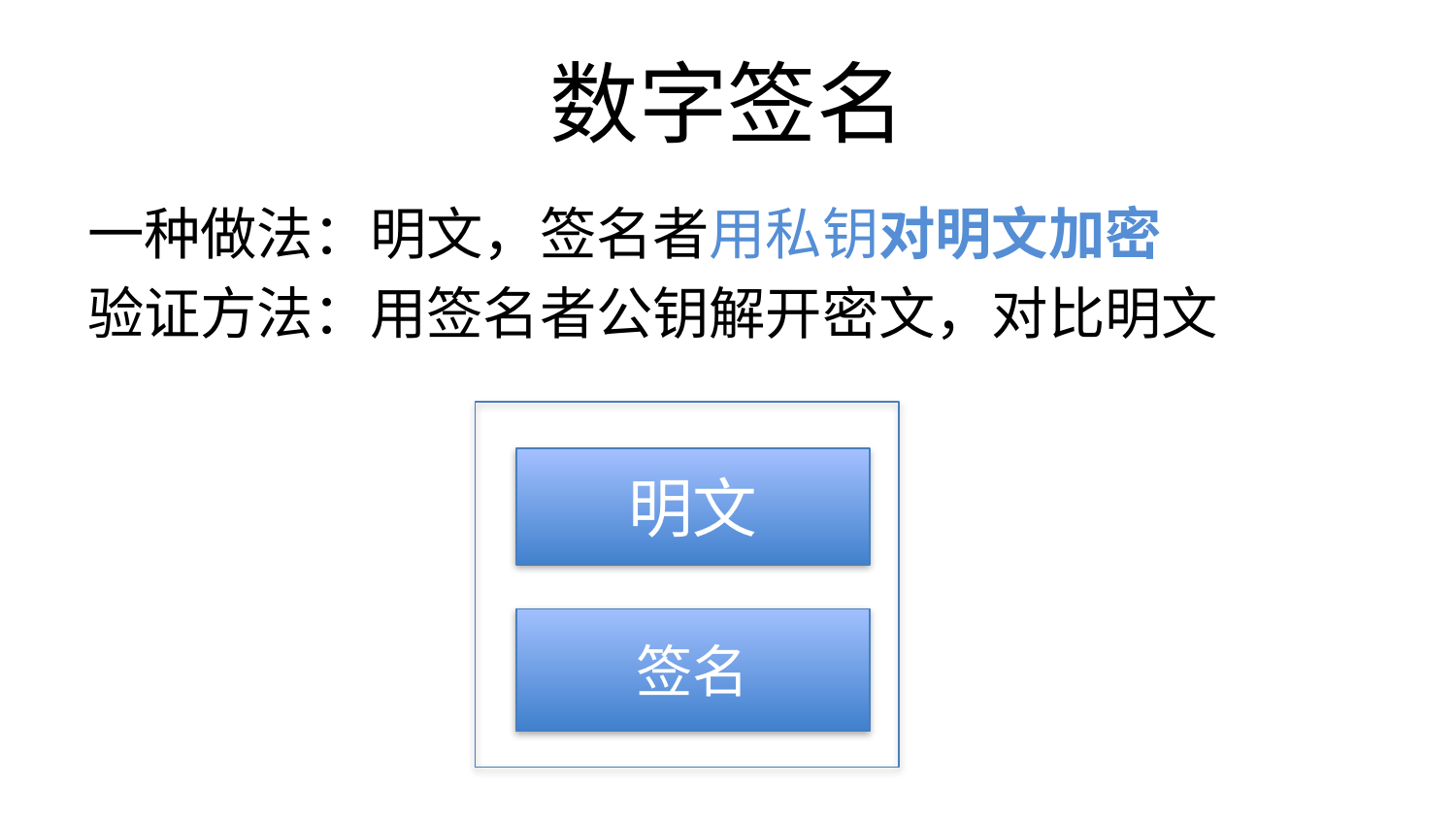

# 数字签名
一种做法：明文，签名者用私钥对明文加密
验证方法：用签名者公钥解开密文，对比明文

明文
签名